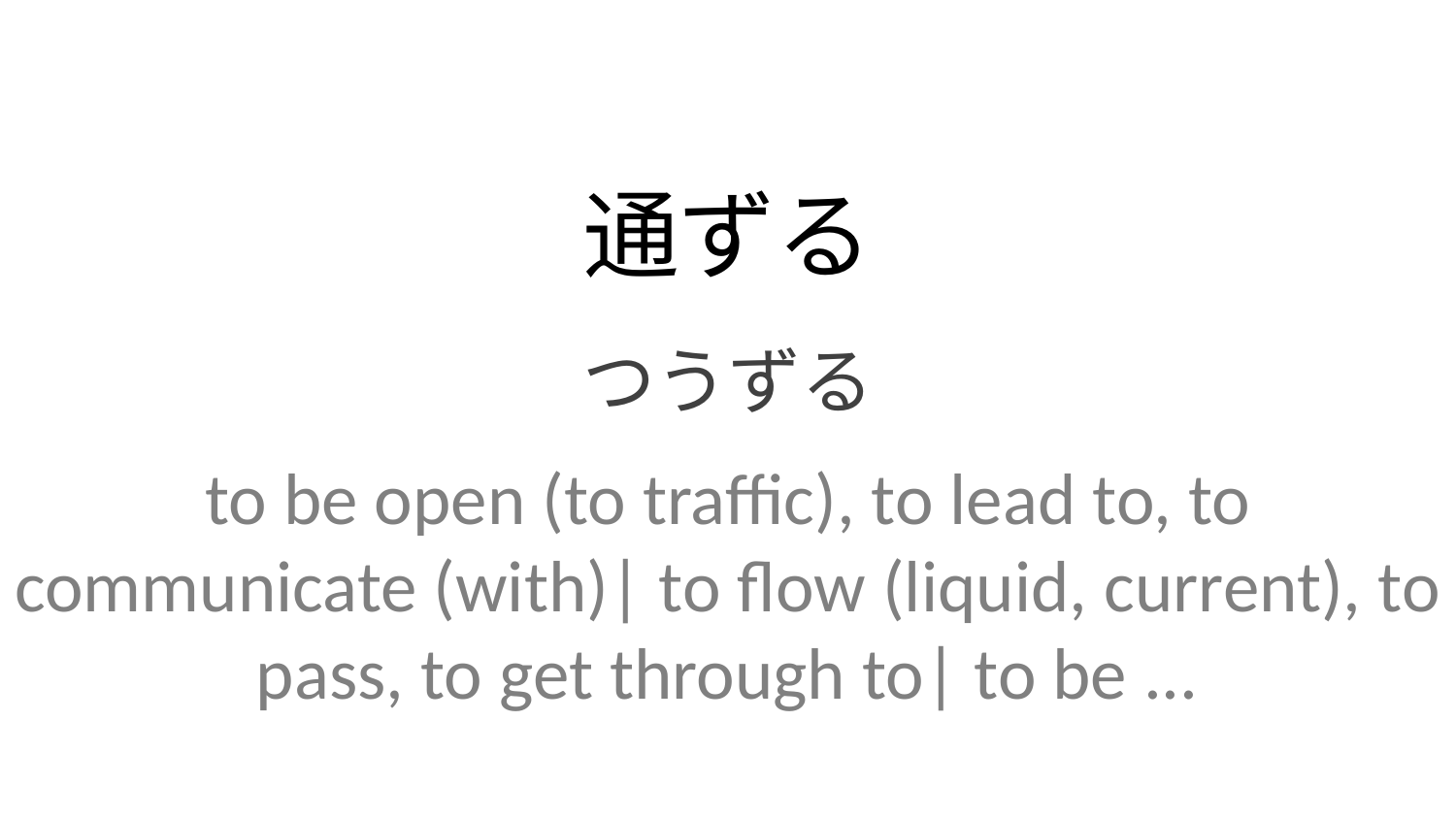

通ずる

つうずる
to be open (to traffic), to lead to, to communicate (with)| to flow (liquid, current), to pass, to get through to| to be ...